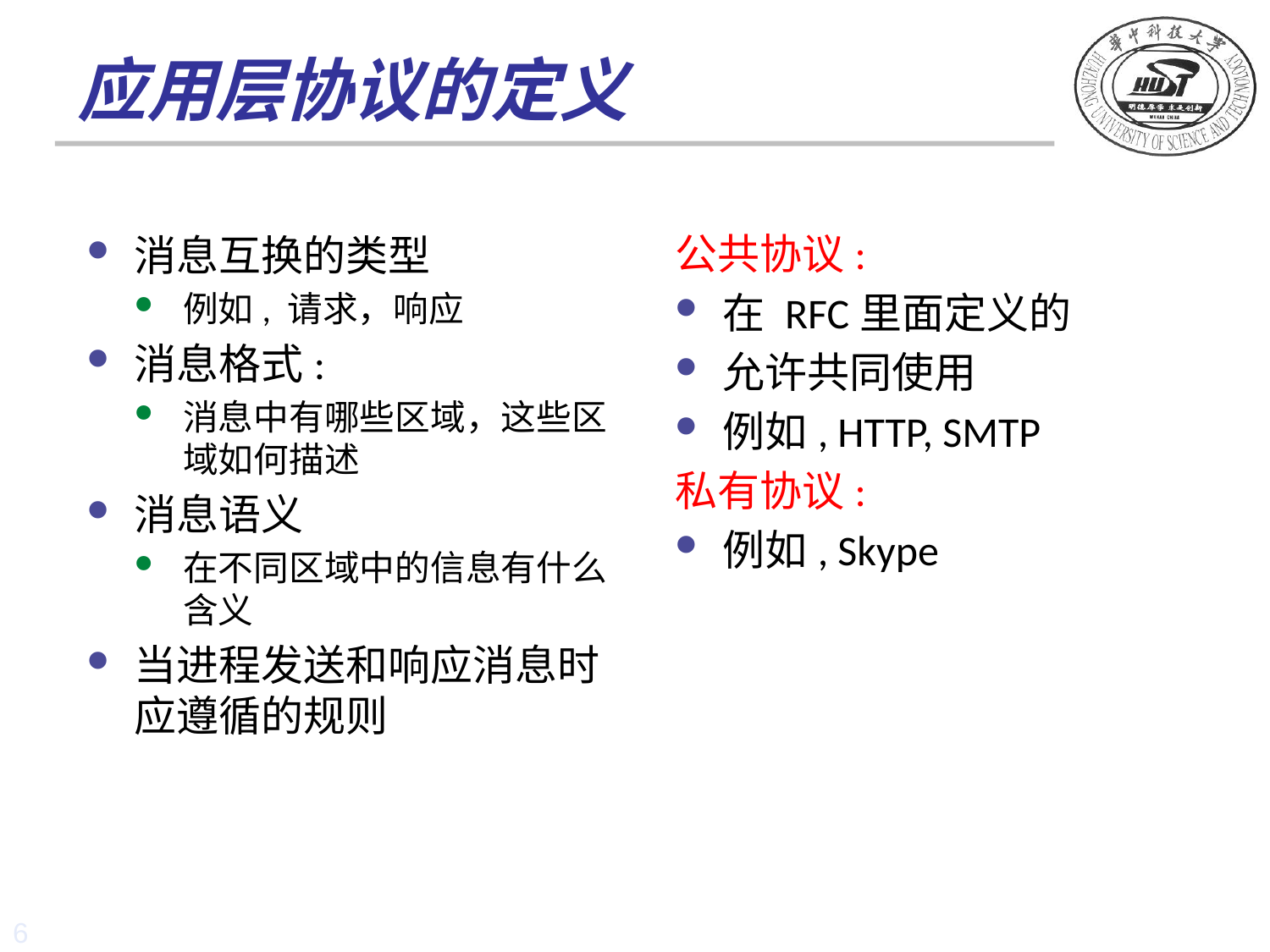

# 应用层协议的定义
公共协议:
在 RFC里面定义的
允许共同使用
例如, HTTP, SMTP
私有协议:
例如, Skype
消息互换的类型
例如, 请求，响应
消息格式:
消息中有哪些区域，这些区域如何描述
消息语义
在不同区域中的信息有什么含义
当进程发送和响应消息时应遵循的规则
6